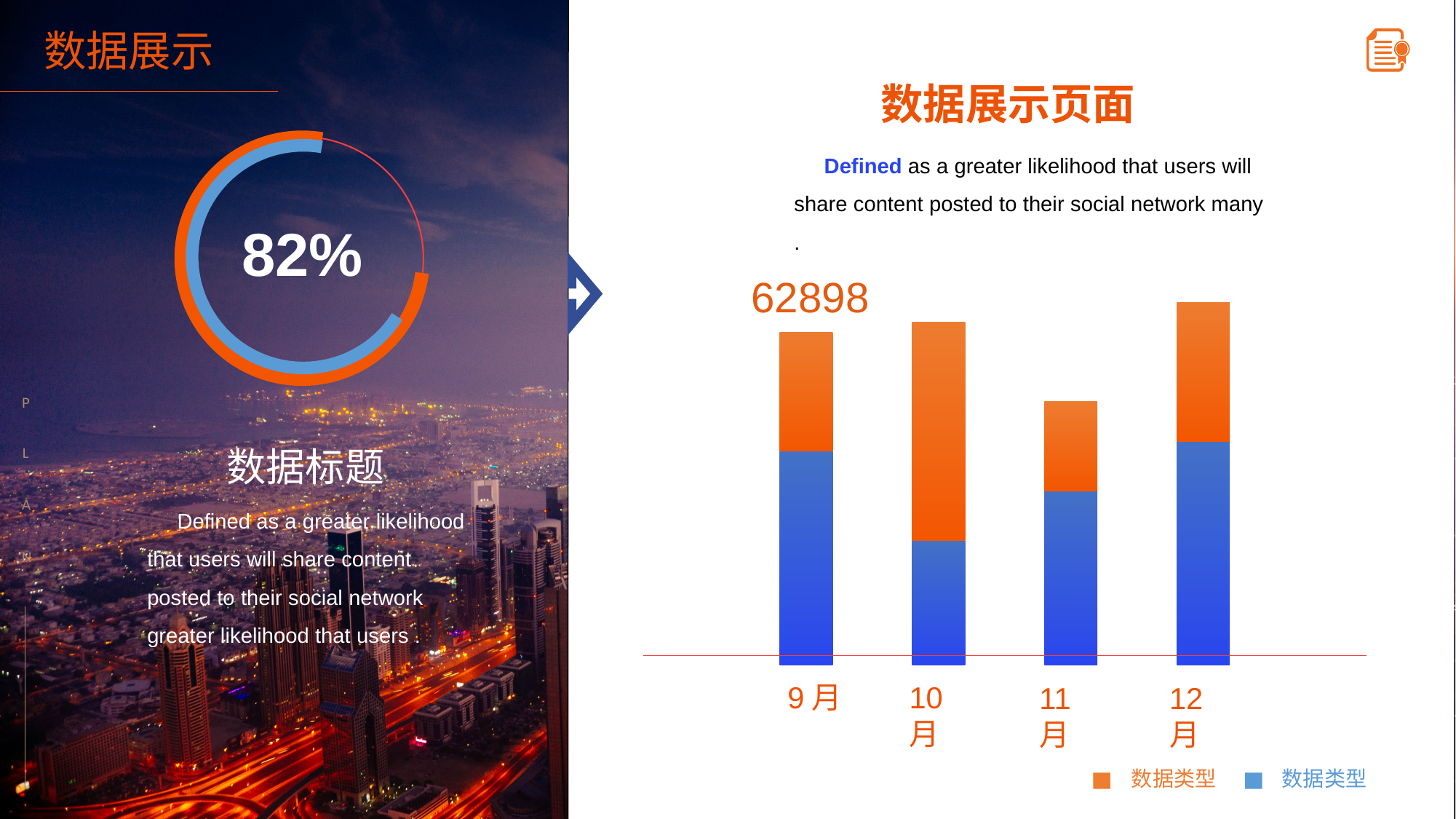

数据展示

数据展示页面
     Defined as a greater likelihood that users will share content posted to their social network many .

82%

 数据标题
     Defined as a greater likelihood that users will share content posted to their social network greater likelihood that users .

### Chart

| Category | 系列 1 | 系列 2 |
|---|---|---|
| 类别1 | 4.3 | 2.4 |
| 类别2 | 2.5 | 4.4 |
| 类别3 | 3.5 | 1.8 |
| 类别4 | 4.5 | 2.8 |
62898
P
 L
A
N
10月
 9月
11月
12月
数据类型
数据类型